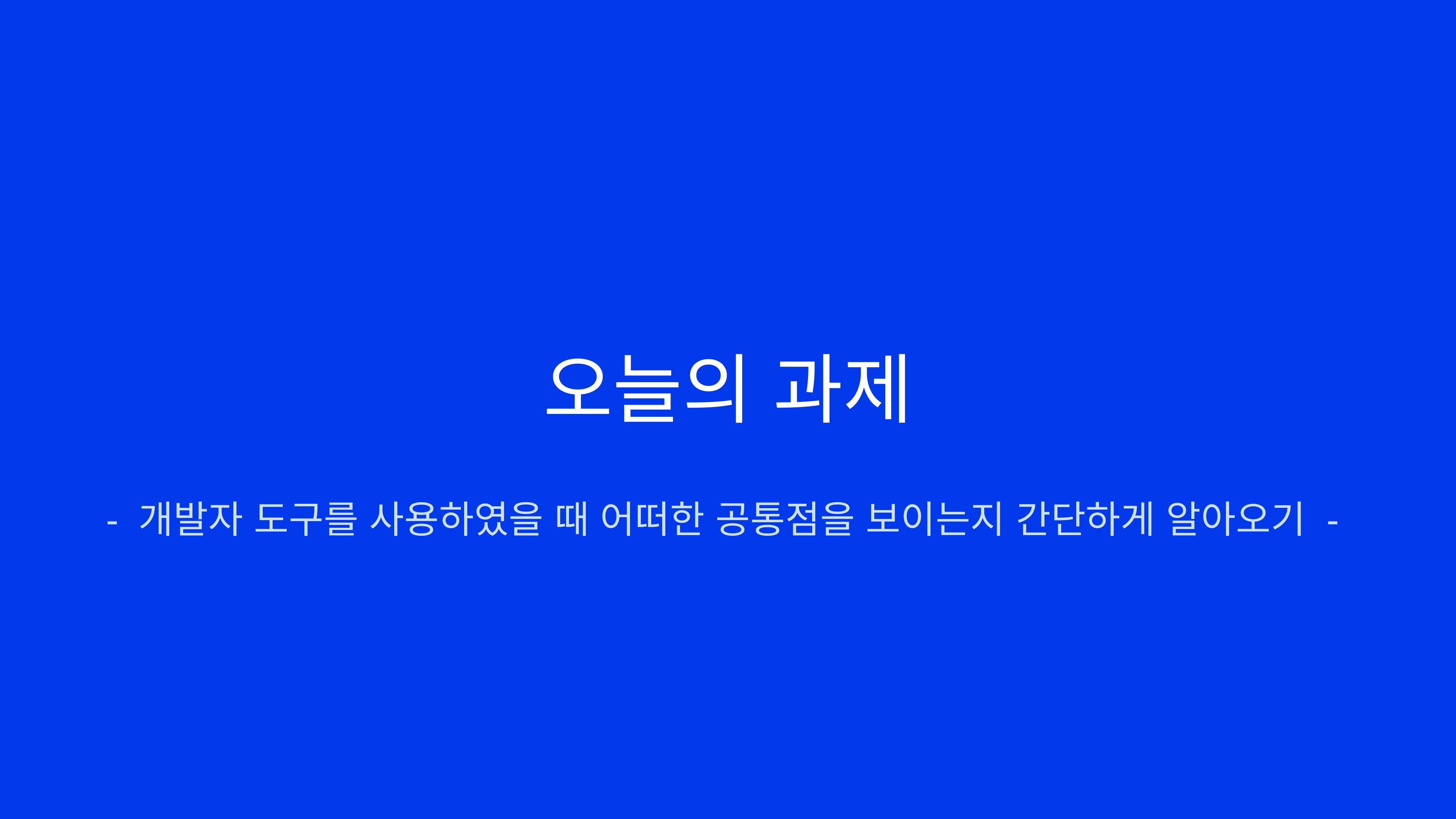

오늘의 과제
- 개발자 도구를 사용하였을 때 어떠한 공통점을 보이는지 간단하게 알아오기 -